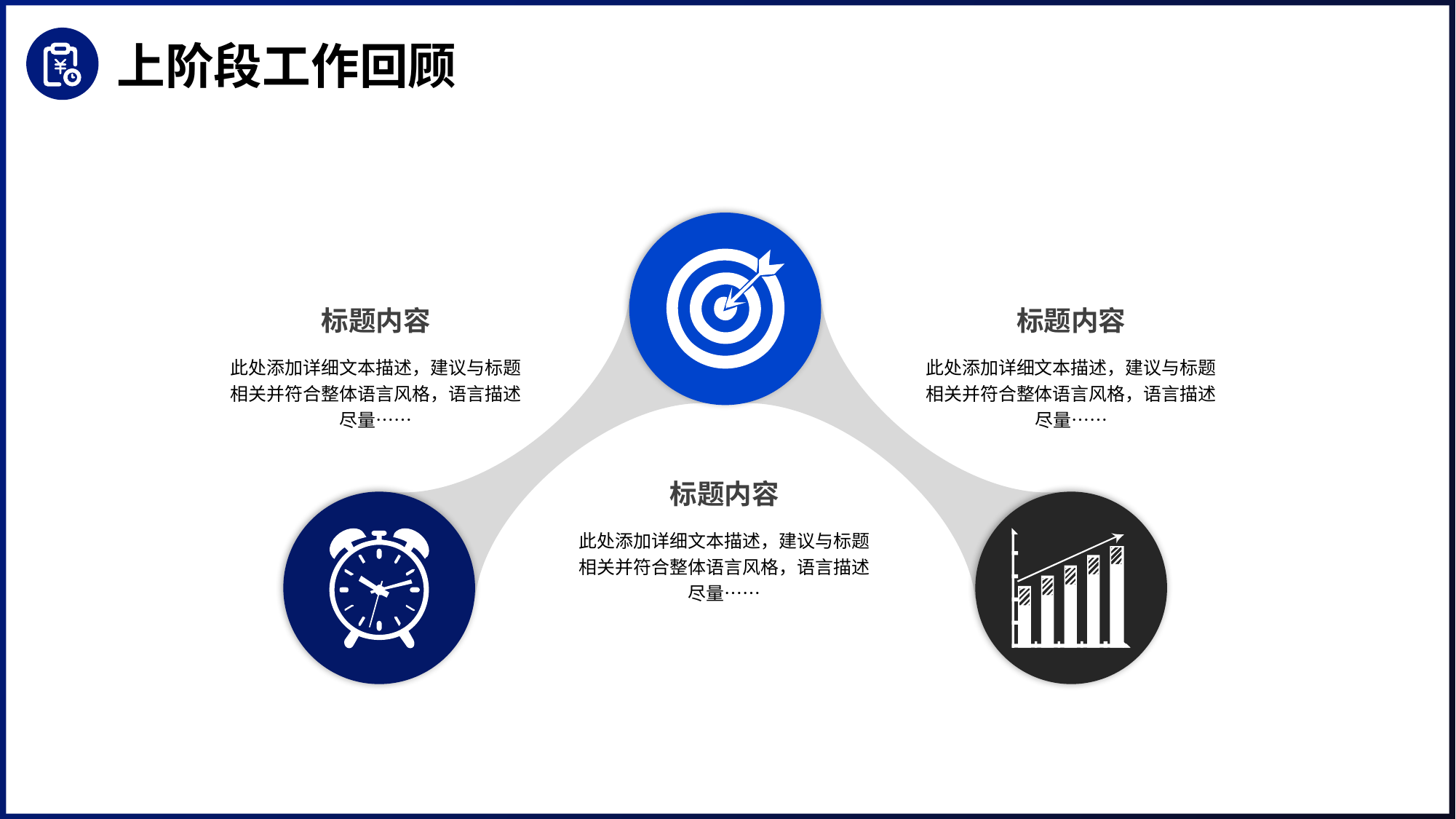

上阶段工作回顾

标题内容
标题内容

此处添加详细文本描述，建议与标题相关并符合整体语言风格，语言描述尽量……
此处添加详细文本描述，建议与标题相关并符合整体语言风格，语言描述尽量……
标题内容

此处添加详细文本描述，建议与标题相关并符合整体语言风格，语言描述尽量……